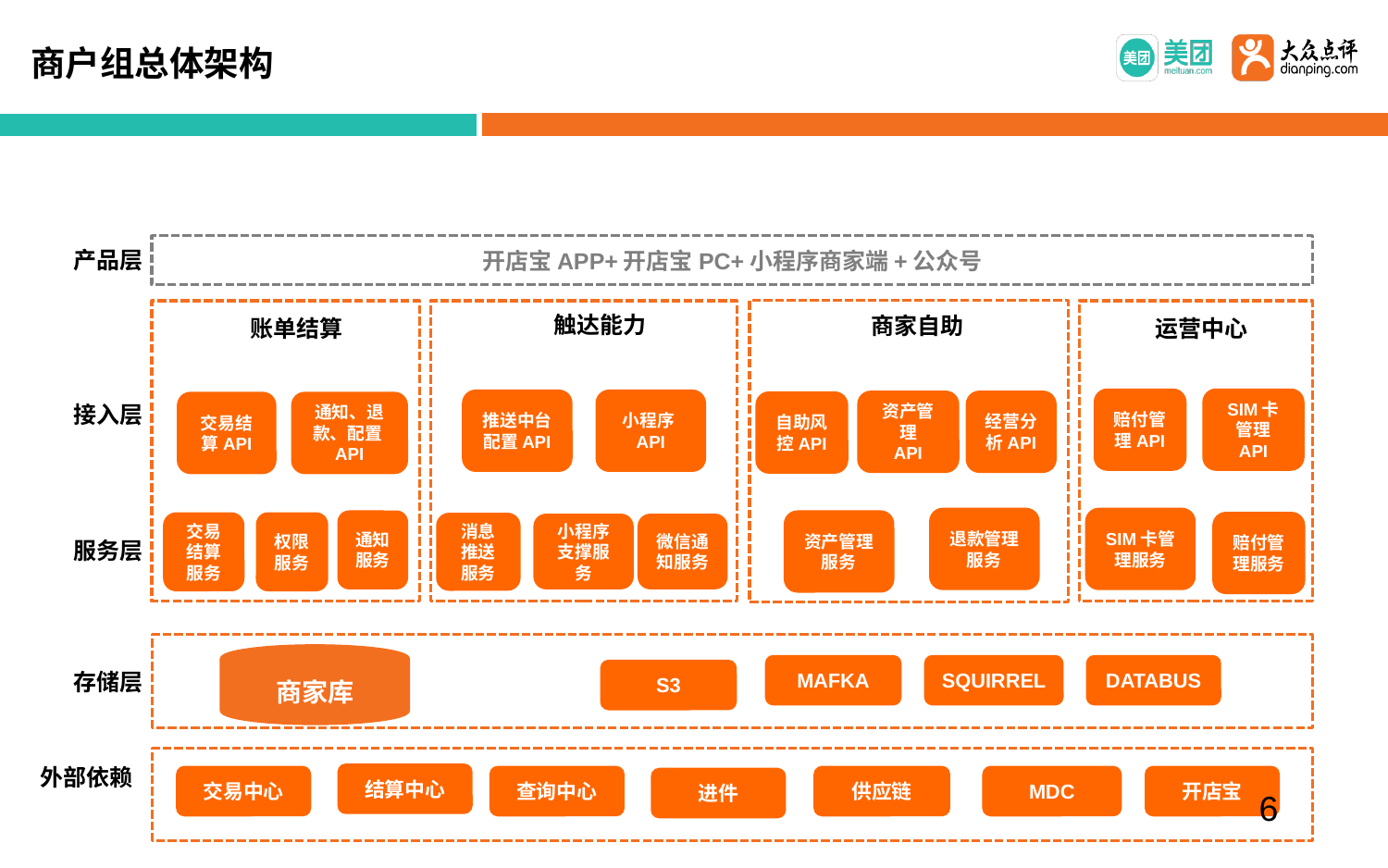

商户组总体架构
开店宝APP+开店宝PC+小程序商家端+公众号
产品层

触达能力
商家自助
账单结算
运营中心
赔付管理API
SIM卡管理
API
推送中台配置API
小程序API
资产管理
API
经营分析API
自助风控API
交易结算API
通知、退款、配置API
接入层
退款管理服务
SIM卡管理服务
通知服务
资产管理服务
赔付管理服务
权限服务
交易结算服务
消息推送服务
小程序支撑服务
微信通知服务
服务层

商家库
MAFKA
SQUIRREL
DATABUS
S3
存储层

外部依赖
结算中心
交易中心
查询中心
供应链
MDC
开店宝
进件
6